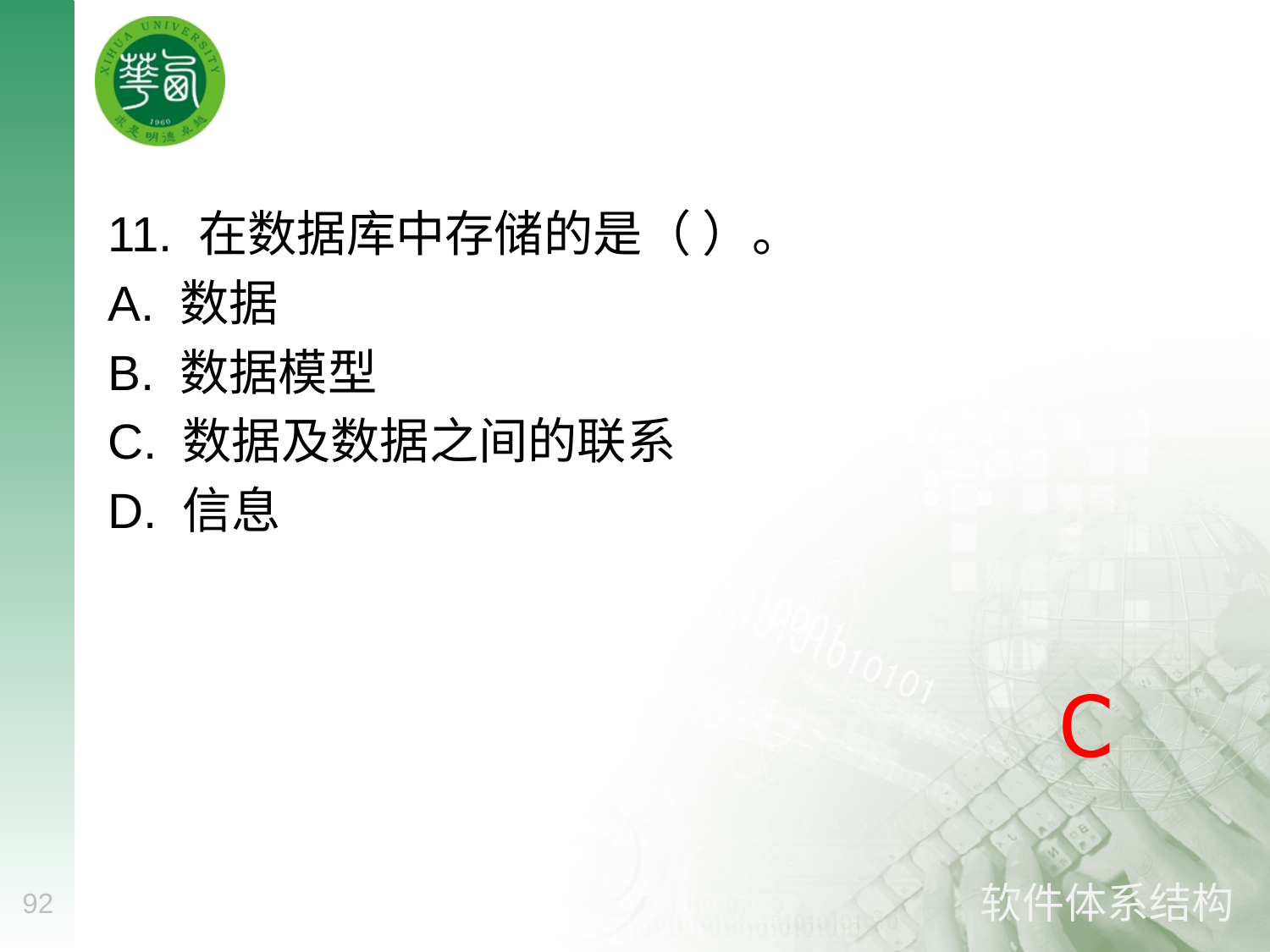

#
11. 在数据库中存储的是（ ）。
A. 数据
B. 数据模型
C. 数据及数据之间的联系
D. 信息
C
92